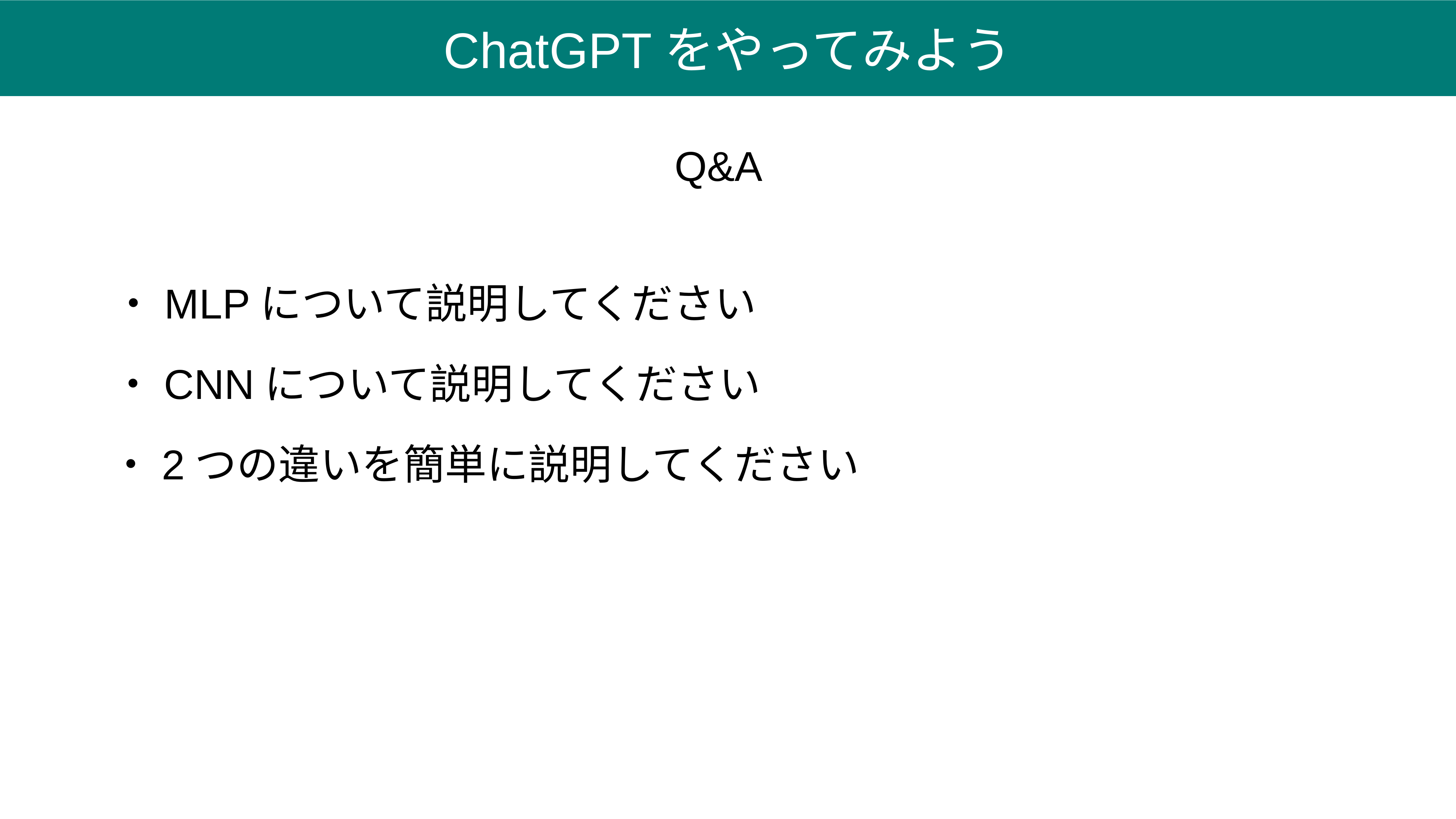

ChatGPTをやってみよう
Q&A
・MLPについて説明してください
・CNNについて説明してください
・2つの違いを簡単に説明してください